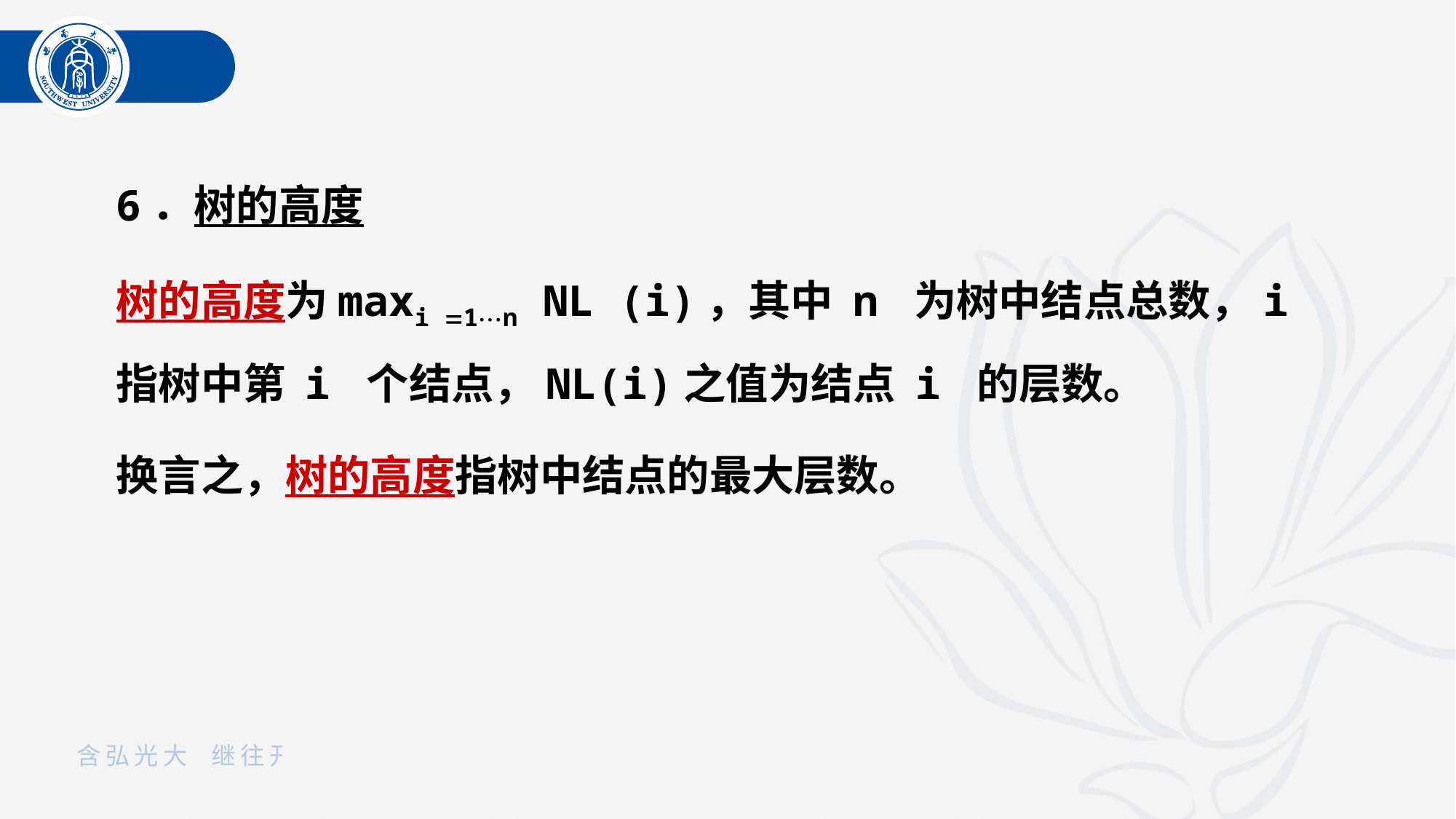

6．树的高度
树的高度为maxi =1…n NL (i)，其中 n 为树中结点总数，i 指树中第 i 个结点，NL(i)之值为结点 i 的层数。
换言之，树的高度指树中结点的最大层数。